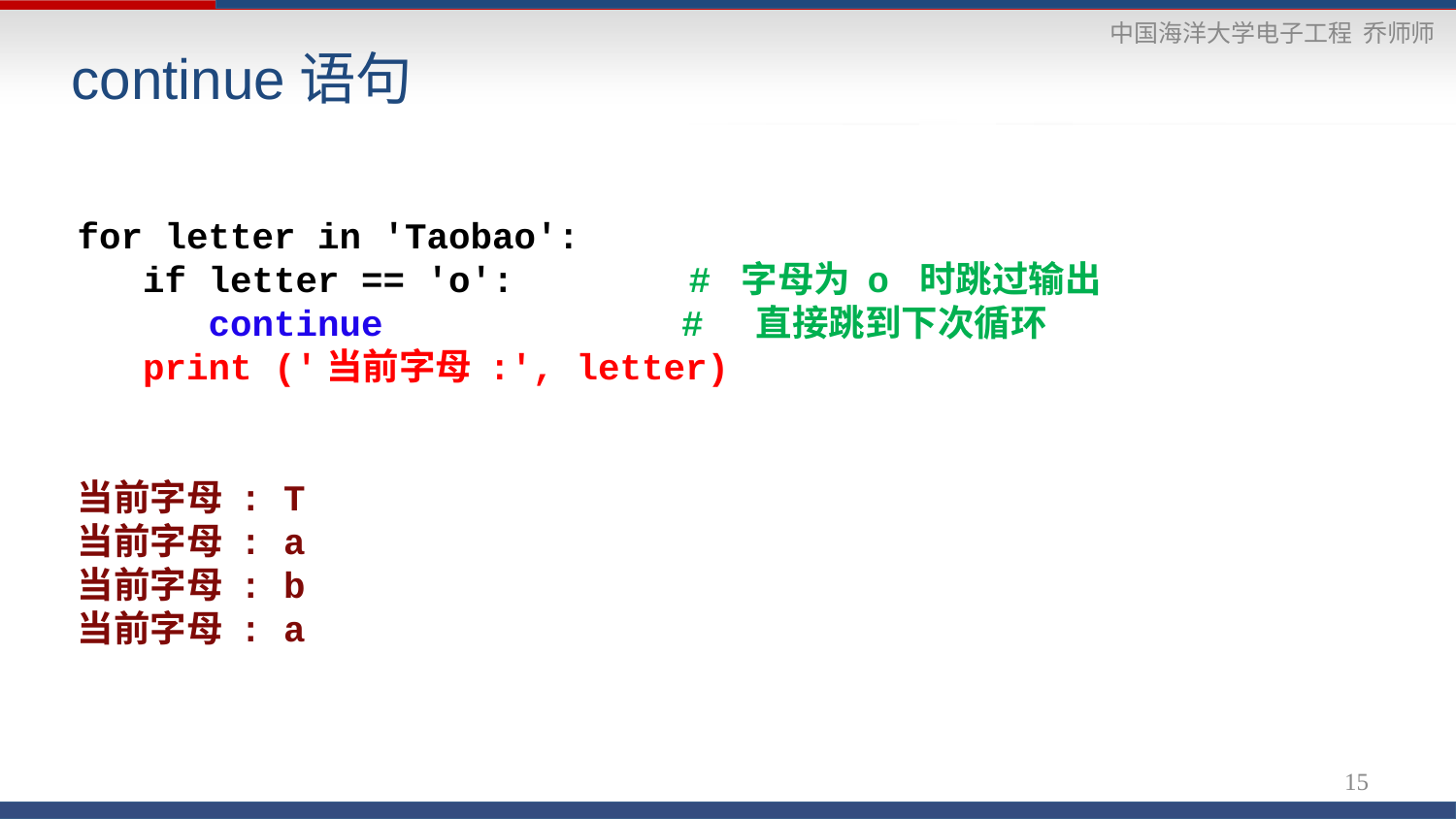

# continue语句

for letter in 'Taobao':
   if letter == 'o':        # 字母为 o 时跳过输出
      continue		 #  直接跳到下次循环
   print ('当前字母 :', letter)

当前字母 : T
当前字母 : a
当前字母 : b
当前字母 : a

15